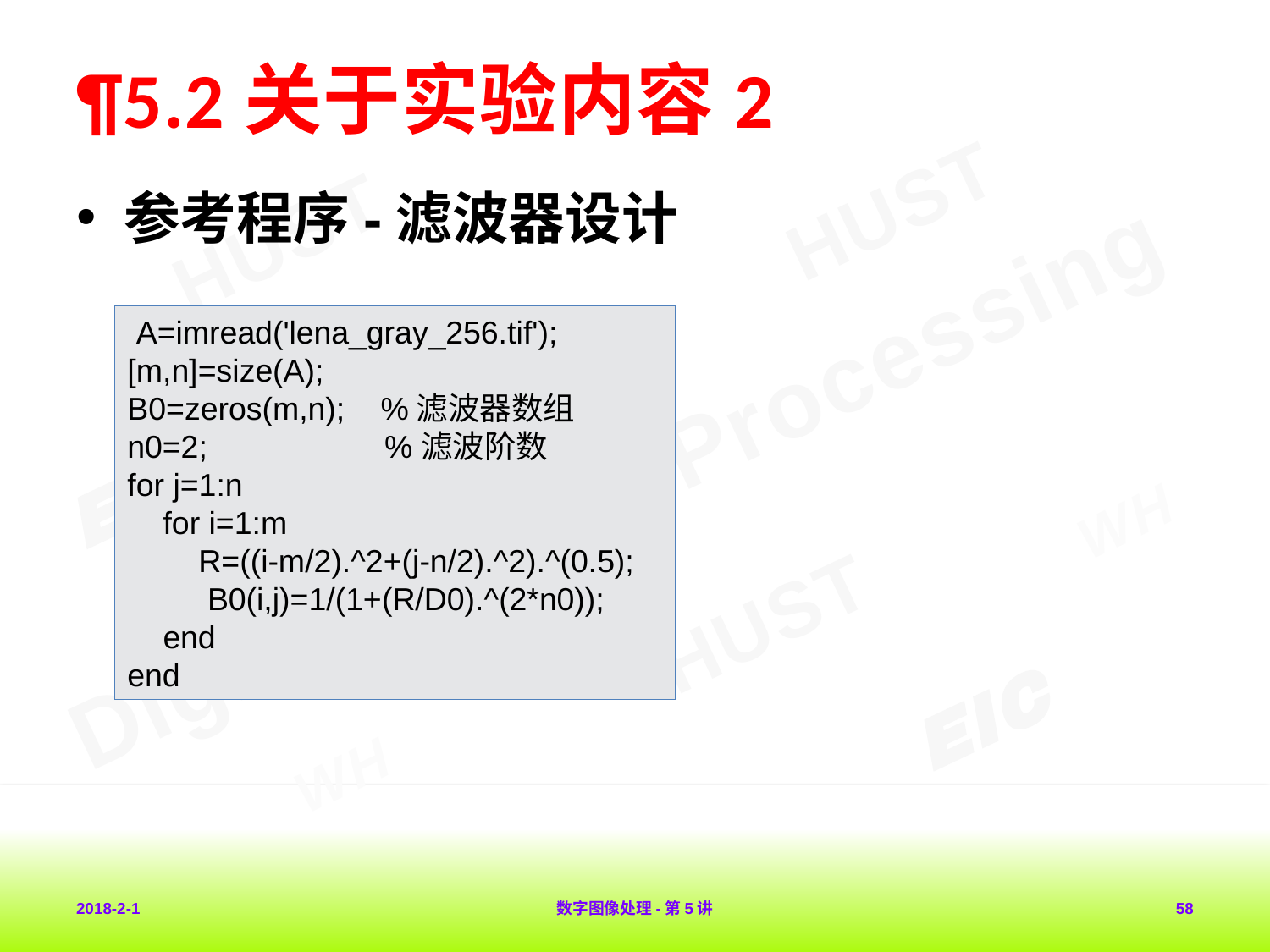

# ¶5.2关于实验内容2
参考程序-滤波器设计
 A=imread('lena_gray_256.tif');
[m,n]=size(A);
B0=zeros(m,n);    %滤波器数组
n0=2;                    %滤波阶数
for j=1:n
    for i=1:m
        R=((i-m/2).^2+(j-n/2).^2).^(0.5);
         B0(i,j)=1/(1+(R/D0).^(2*n0));
    end
end
2018-2-1
数字图像处理-第5讲
58